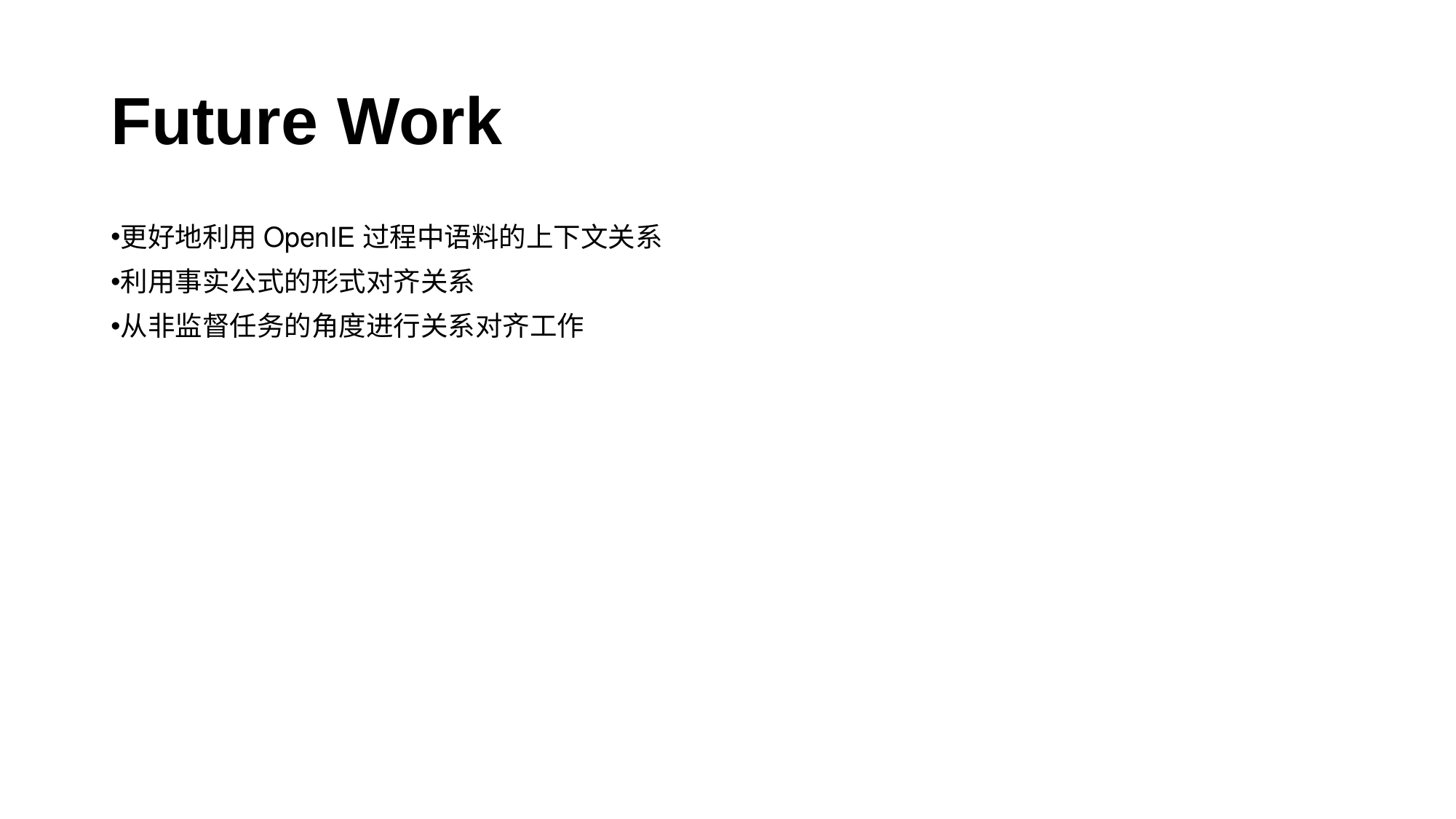

# Future Work
更好地利用OpenIE过程中语料的上下文关系
利用事实公式的形式对齐关系
从非监督任务的角度进行关系对齐工作